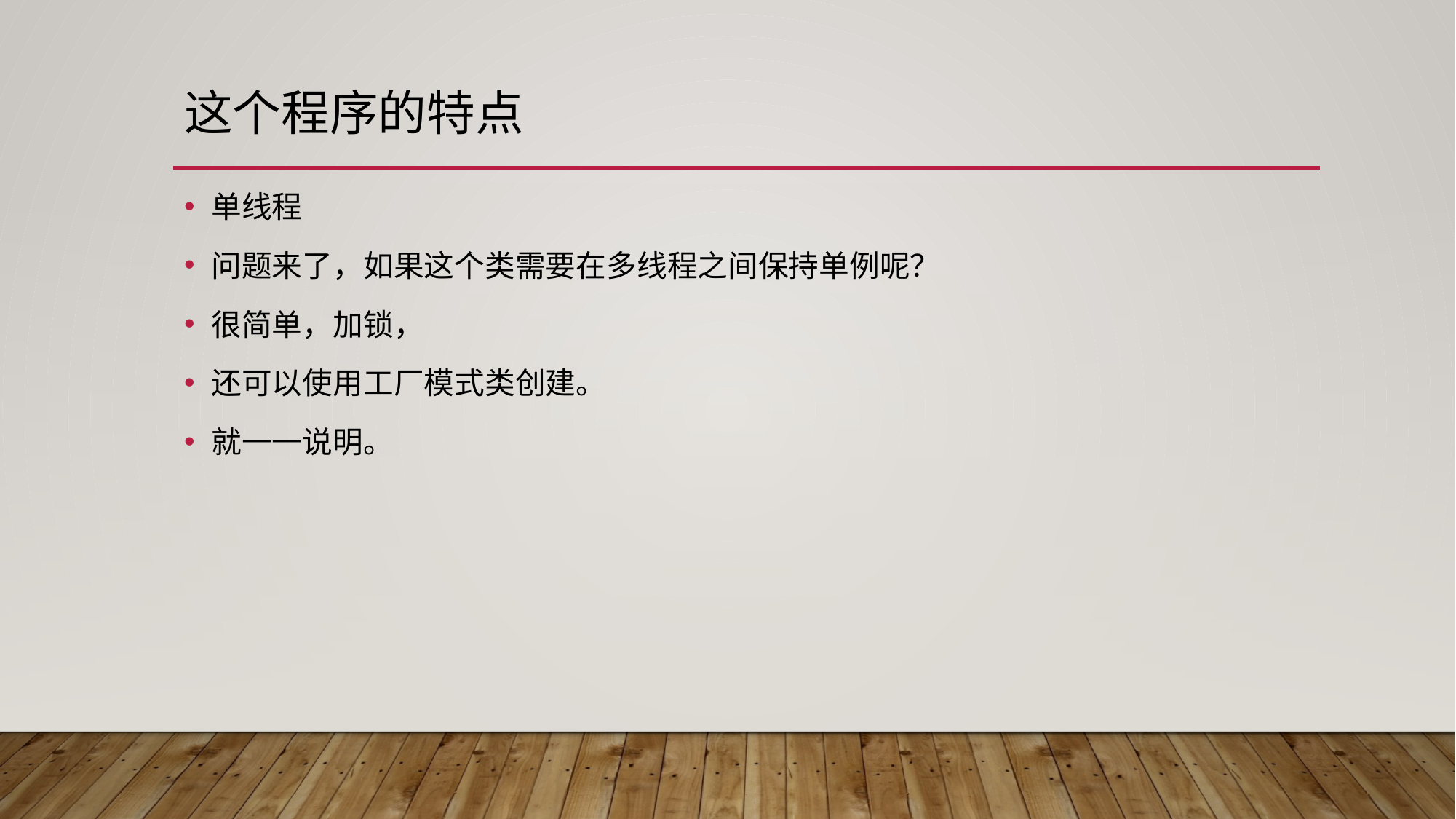

# 这个程序的特点
单线程
问题来了，如果这个类需要在多线程之间保持单例呢？
很简单，加锁，
还可以使用工厂模式类创建。
就一一说明。